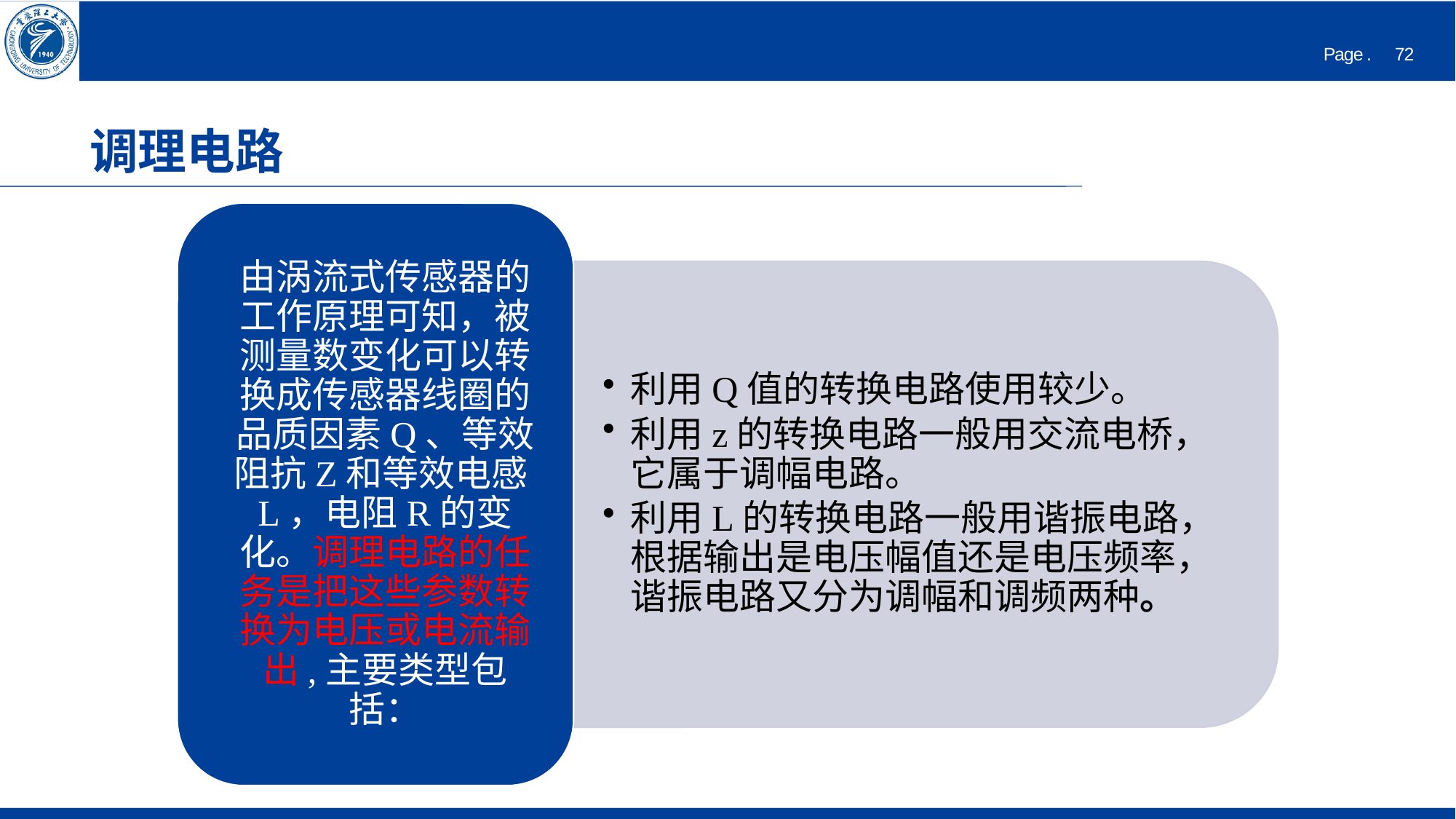

# 调理电路
利用Q值的转换电路使用较少。
利用z的转换电路一般用交流电桥，它属于调幅电路。
利用L的转换电路一般用谐振电路，根据输出是电压幅值还是电压频率，谐振电路又分为调幅和调频两种。
由涡流式传感器的工作原理可知，被测量数变化可以转换成传感器线圈的品质因素Q、等效阻抗Z和等效电感L，电阻R的变化。调理电路的任务是把这些参数转换为电压或电流输出,主要类型包括：